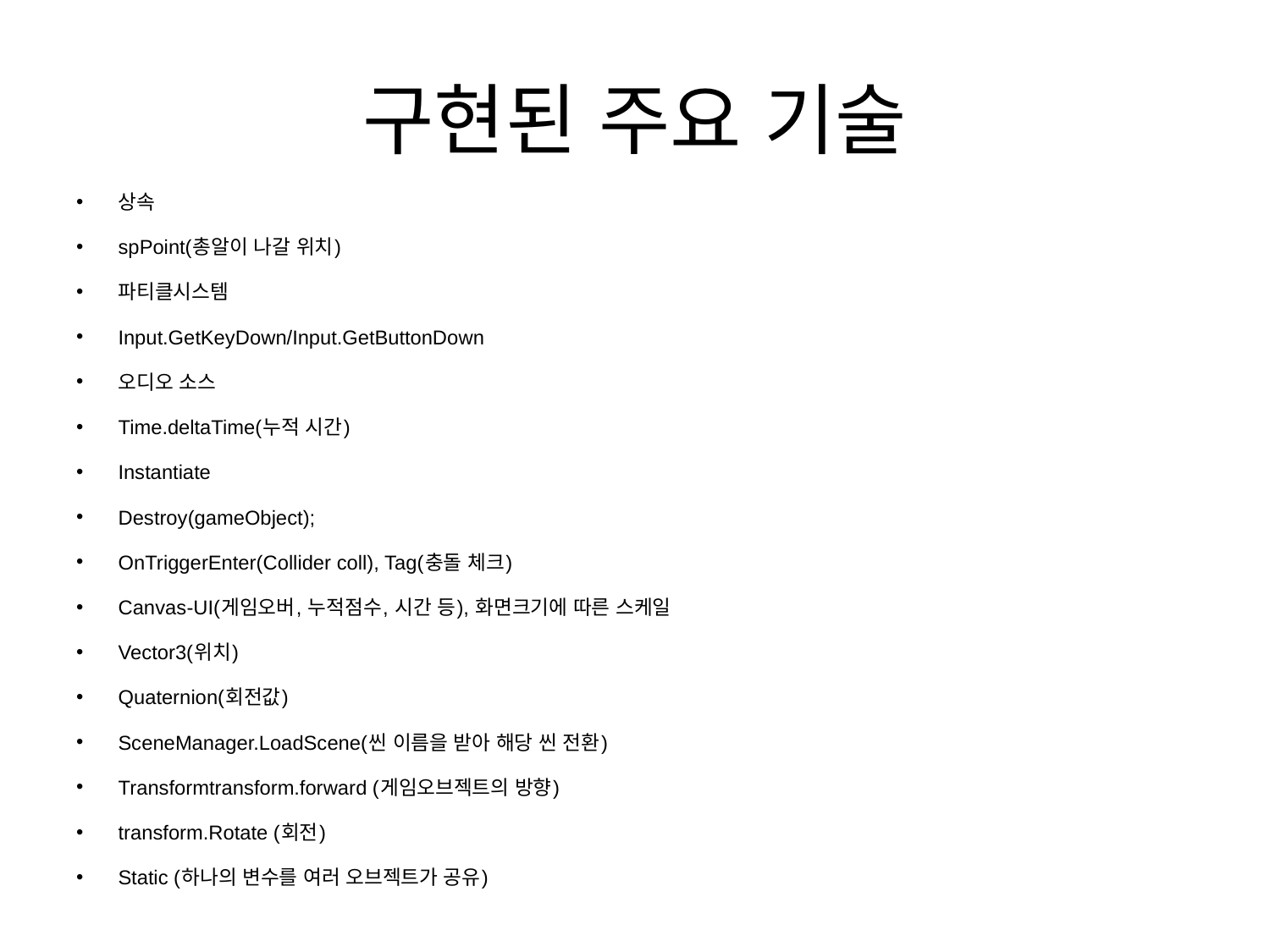

# 구현된 주요 기술
상속
spPoint(총알이 나갈 위치)
파티클시스템
Input.GetKeyDown/Input.GetButtonDown
오디오 소스
Time.deltaTime(누적 시간)
Instantiate
Destroy(gameObject);
OnTriggerEnter(Collider coll), Tag(충돌 체크)
Canvas-UI(게임오버, 누적점수, 시간 등), 화면크기에 따른 스케일
Vector3(위치)
Quaternion(회전값)
SceneManager.LoadScene(씬 이름을 받아 해당 씬 전환)
Transformtransform.forward (게임오브젝트의 방향)
transform.Rotate (회전)
Static (하나의 변수를 여러 오브젝트가 공유)